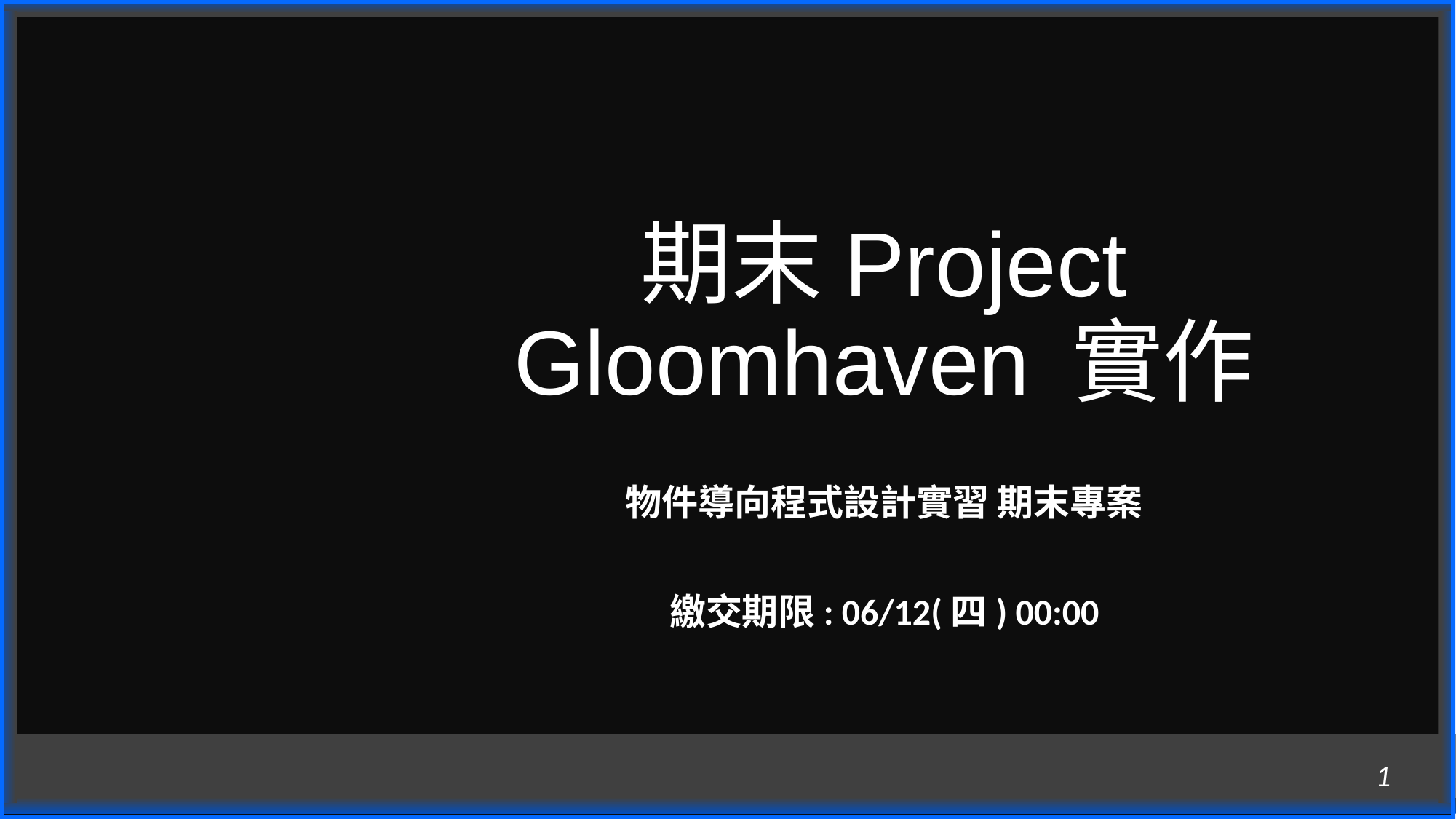

# 期末Project Gloomhaven 實作

物件導向程式設計實習 期末專案

繳交期限: 06/12(四) 00:00